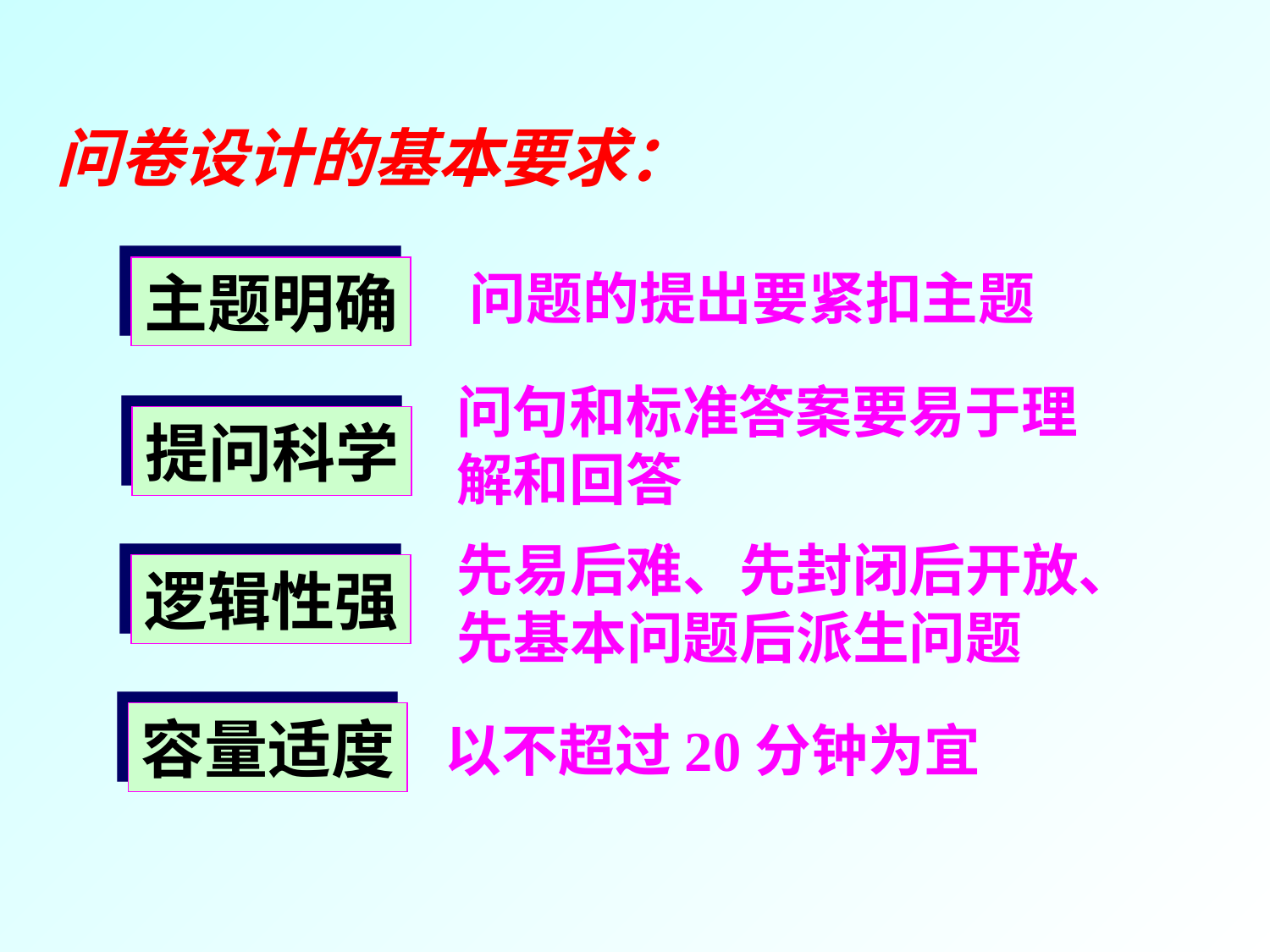

问卷设计的基本要求：
主题明确
提问科学
逻辑性强
容量适度
问题的提出要紧扣主题
问句和标准答案要易于理解和回答
先易后难、先封闭后开放、先基本问题后派生问题
以不超过20分钟为宜